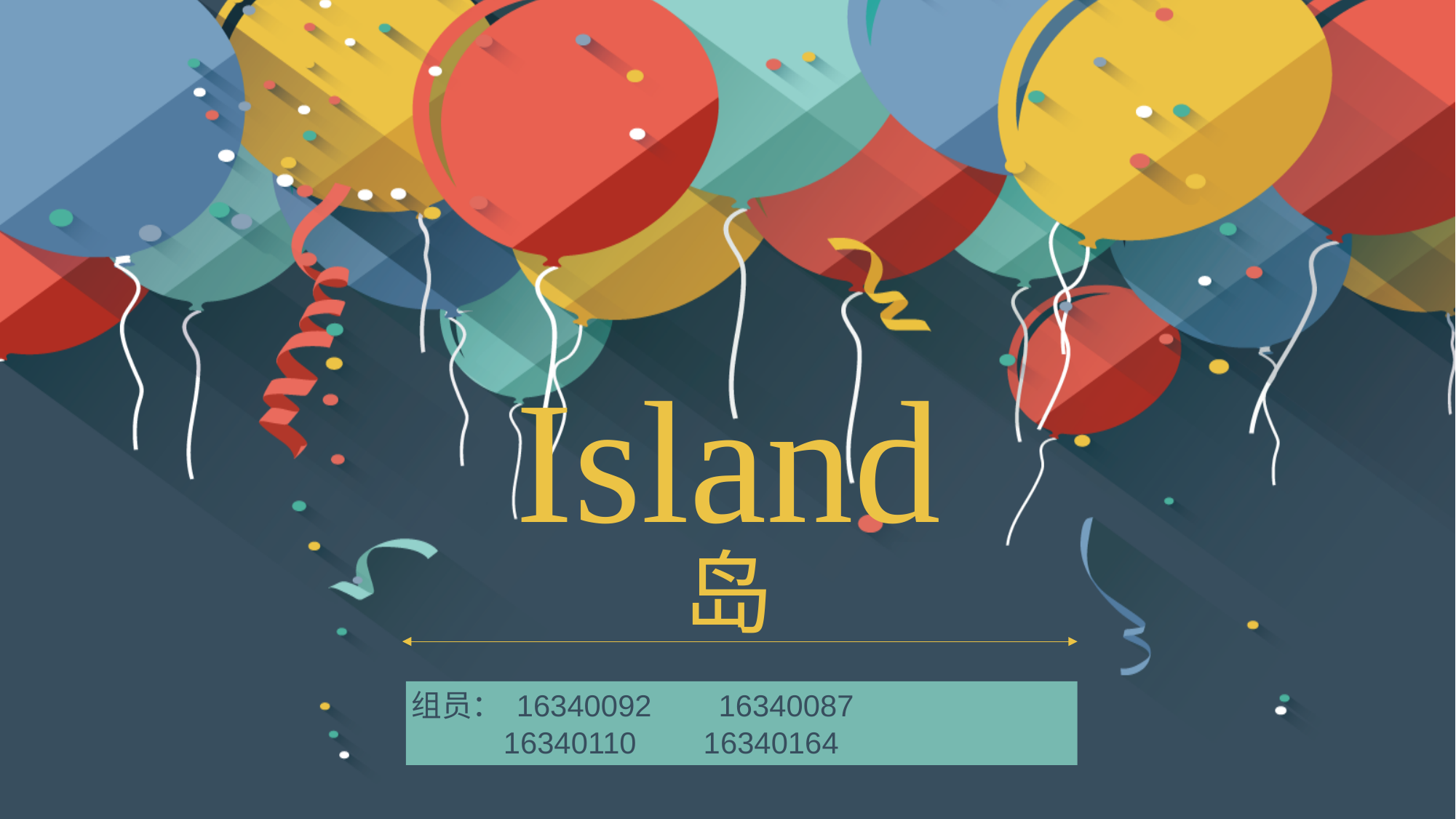

Island
岛

组员： 16340092        16340087
           16340110        16340164